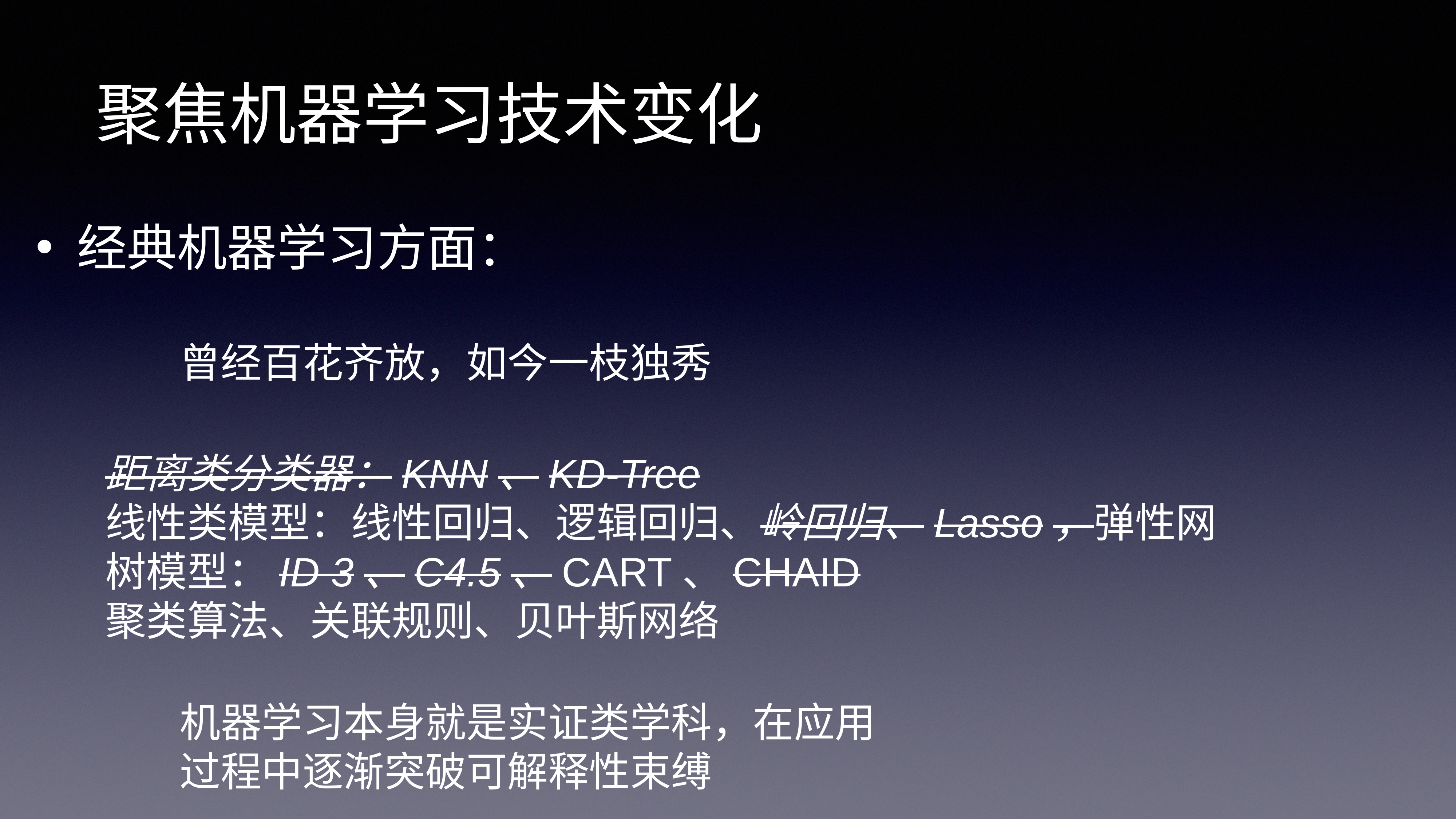

聚焦机器学习技术变化
经典机器学习方面：
曾经百花齐放，如今一枝独秀
距离类分类器：KNN、KD-Tree
线性类模型：线性回归、逻辑回归、岭回归、Lasso，弹性网
树模型：ID 3、C4.5、CART、CHAID
聚类算法、关联规则、贝叶斯网络
机器学习本身就是实证类学科，在应用过程中逐渐突破可解释性束缚